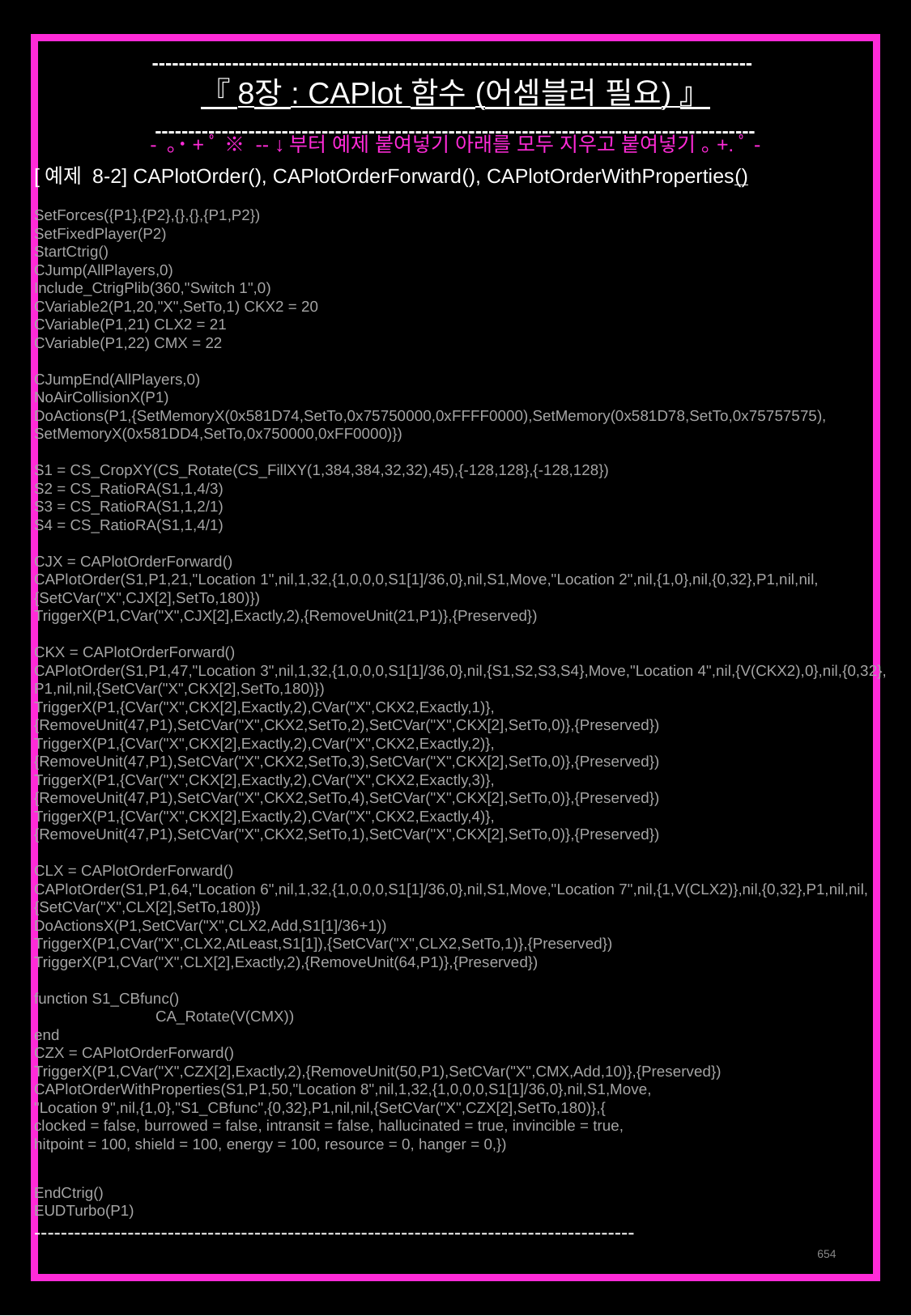

------------------------------------------------------------------------------------------
『 8장 : CAPlot 함수 (어셈블러 필요) 』
------------------------------------------------------------------------------------------
- ｡˙+ﾟ ※ -- ↓부터 예제 붙여넣기 아래를 모두 지우고 붙여넣기 ｡+.ﾟ-
[예제 8-2] CAPlotOrder(), CAPlotOrderForward(), CAPlotOrderWithProperties()

SetForces({P1},{P2},{},{},{P1,P2})
SetFixedPlayer(P2)
StartCtrig()
CJump(AllPlayers,0)
Include_CtrigPlib(360,"Switch 1",0)
CVariable2(P1,20,"X",SetTo,1) CKX2 = 20
CVariable(P1,21) CLX2 = 21
CVariable(P1,22) CMX = 22

CJumpEnd(AllPlayers,0)
NoAirCollisionX(P1)
DoActions(P1,{SetMemoryX(0x581D74,SetTo,0x75750000,0xFFFF0000),SetMemory(0x581D78,SetTo,0x75757575),
SetMemoryX(0x581DD4,SetTo,0x750000,0xFF0000)})

S1 = CS_CropXY(CS_Rotate(CS_FillXY(1,384,384,32,32),45),{-128,128},{-128,128})
S2 = CS_RatioRA(S1,1,4/3)
S3 = CS_RatioRA(S1,1,2/1)
S4 = CS_RatioRA(S1,1,4/1)

CJX = CAPlotOrderForward()
CAPlotOrder(S1,P1,21,"Location 1",nil,1,32,{1,0,0,0,S1[1]/36,0},nil,S1,Move,"Location 2",nil,{1,0},nil,{0,32},P1,nil,nil,
{SetCVar("X",CJX[2],SetTo,180)})
TriggerX(P1,CVar("X",CJX[2],Exactly,2),{RemoveUnit(21,P1)},{Preserved})

CKX = CAPlotOrderForward()
CAPlotOrder(S1,P1,47,"Location 3",nil,1,32,{1,0,0,0,S1[1]/36,0},nil,{S1,S2,S3,S4},Move,"Location 4",nil,{V(CKX2),0},nil,{0,32},
P1,nil,nil,{SetCVar("X",CKX[2],SetTo,180)})
TriggerX(P1,{CVar("X",CKX[2],Exactly,2),CVar("X",CKX2,Exactly,1)},
{RemoveUnit(47,P1),SetCVar("X",CKX2,SetTo,2),SetCVar("X",CKX[2],SetTo,0)},{Preserved})
TriggerX(P1,{CVar("X",CKX[2],Exactly,2),CVar("X",CKX2,Exactly,2)},
{RemoveUnit(47,P1),SetCVar("X",CKX2,SetTo,3),SetCVar("X",CKX[2],SetTo,0)},{Preserved})
TriggerX(P1,{CVar("X",CKX[2],Exactly,2),CVar("X",CKX2,Exactly,3)},
{RemoveUnit(47,P1),SetCVar("X",CKX2,SetTo,4),SetCVar("X",CKX[2],SetTo,0)},{Preserved})
TriggerX(P1,{CVar("X",CKX[2],Exactly,2),CVar("X",CKX2,Exactly,4)},
{RemoveUnit(47,P1),SetCVar("X",CKX2,SetTo,1),SetCVar("X",CKX[2],SetTo,0)},{Preserved})

CLX = CAPlotOrderForward()
CAPlotOrder(S1,P1,64,"Location 6",nil,1,32,{1,0,0,0,S1[1]/36,0},nil,S1,Move,"Location 7",nil,{1,V(CLX2)},nil,{0,32},P1,nil,nil,
{SetCVar("X",CLX[2],SetTo,180)})
DoActionsX(P1,SetCVar("X",CLX2,Add,S1[1]/36+1))
TriggerX(P1,CVar("X",CLX2,AtLeast,S1[1]),{SetCVar("X",CLX2,SetTo,1)},{Preserved})
TriggerX(P1,CVar("X",CLX[2],Exactly,2),{RemoveUnit(64,P1)},{Preserved})

function S1_CBfunc()
	CA_Rotate(V(CMX))
end
CZX = CAPlotOrderForward()
TriggerX(P1,CVar("X",CZX[2],Exactly,2),{RemoveUnit(50,P1),SetCVar("X",CMX,Add,10)},{Preserved})
CAPlotOrderWithProperties(S1,P1,50,"Location 8",nil,1,32,{1,0,0,0,S1[1]/36,0},nil,S1,Move,
"Location 9",nil,{1,0},"S1_CBfunc",{0,32},P1,nil,nil,{SetCVar("X",CZX[2],SetTo,180)},{
clocked = false, burrowed = false, intransit = false, hallucinated = true, invincible = true,
hitpoint = 100, shield = 100, energy = 100, resource = 0, hanger = 0,})

EndCtrig()
EUDTurbo(P1)
------------------------------------------------------------------------------------------
654